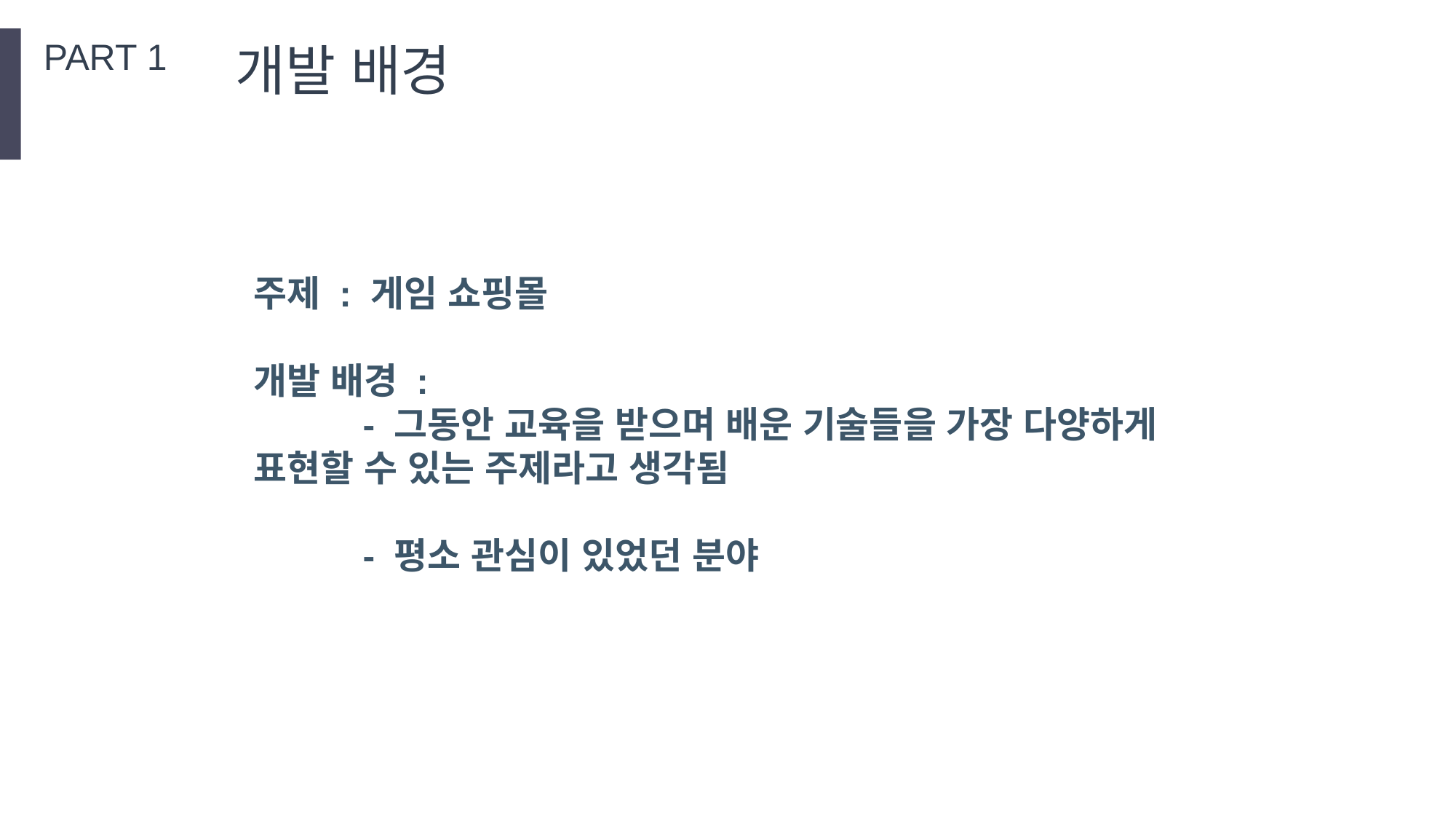

PART 1
개발 배경

주제 : 게임 쇼핑몰

개발 배경 :
	- 그동안 교육을 받으며 배운 기술들을 가장 다양하게 표현할 수 있는 주제라고 생각됨

	- 평소 관심이 있었던 분야